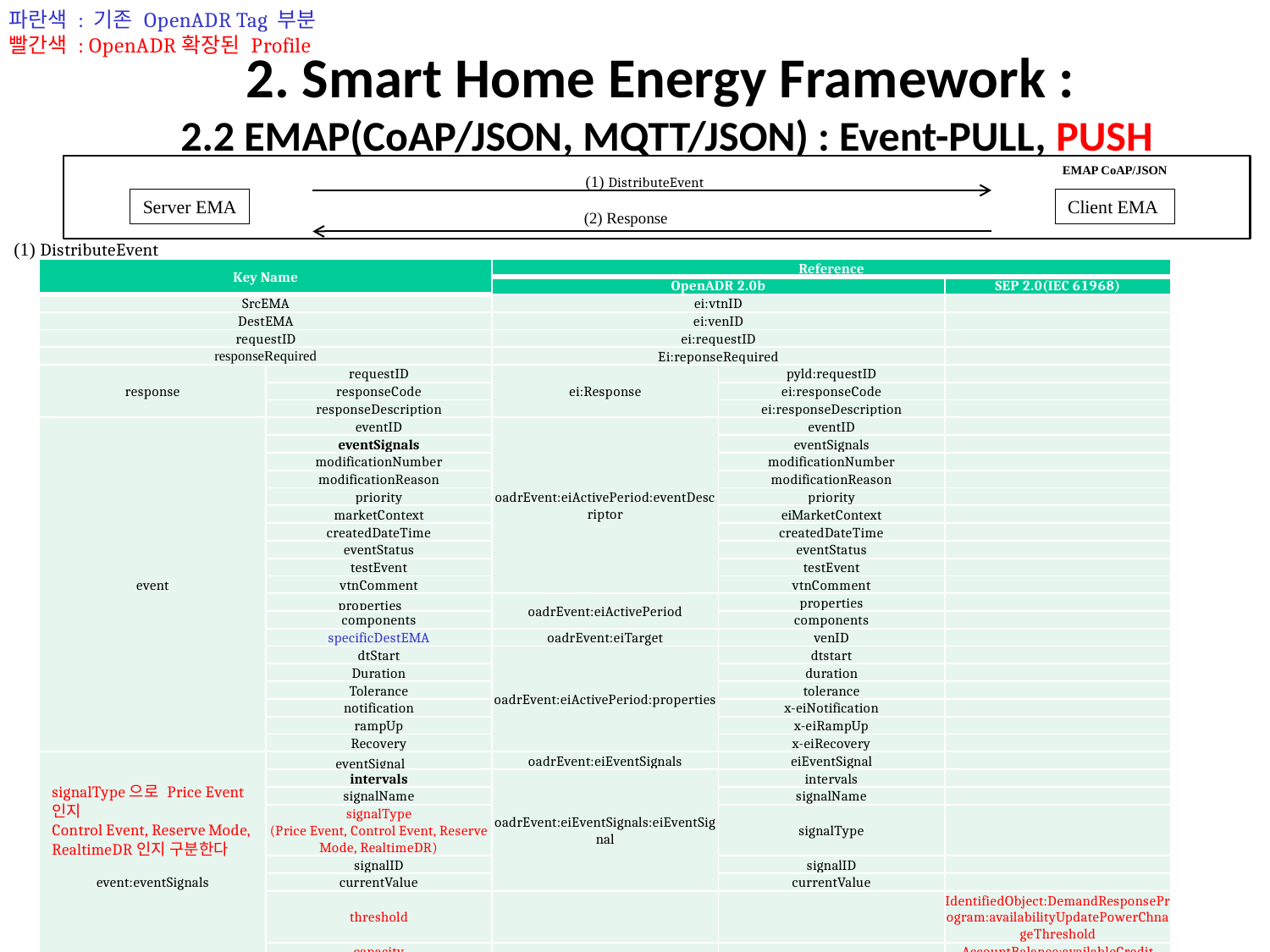

파란색 : 기존 OpenADR Tag 부분
빨간색 : OpenADR확장된 Profile
# 2. Smart Home Energy Framework : 2.2 EMAP(CoAP/JSON, MQTT/JSON) : Event-PULL, PUSH

EMAP CoAP/JSON
(1) DistributeEvent
Server EMA
Client EMA
(2) Response
(1) DistributeEvent
| Key Name |  | Reference |  |  |
| --- | --- | --- | --- | --- |
|  |  | OpenADR 2.0b |  | SEP 2.0(IEC 61968) |
| SrcEMA |  | ei:vtnID |  |  |
| DestEMA |  | ei:venID |  |  |
| requestID |  | ei:requestID |  |  |
| responseRequired |  | Ei:reponseRequired |  |  |
| response | requestID | ei:Response | pyld:requestID |  |
|  | responseCode |  | ei:responseCode |  |
|  | responseDescription |  | ei:responseDescription |  |
| event | eventID | oadrEvent:eiActivePeriod:eventDescriptor | eventID |  |
|  | eventSignals |  | eventSignals |  |
|  | modificationNumber |  | modificationNumber |  |
|  | modificationReason |  | modificationReason |  |
|  | priority |  | priority |  |
|  | marketContext |  | eiMarketContext |  |
|  | createdDateTime |  | createdDateTime |  |
|  | eventStatus |  | eventStatus |  |
|  | testEvent |  | testEvent |  |
|  | vtnComment |  | vtnComment |  |
|  | properties | oadrEvent:eiActivePeriod | properties |  |
|  | components |  | components |  |
|  | specificDestEMA | oadrEvent:eiTarget | venID |  |
|  | dtStart | oadrEvent:eiActivePeriod:properties | dtstart |  |
|  | Duration |  | duration |  |
|  | Tolerance |  | tolerance |  |
|  | notification |  | x-eiNotification |  |
|  | rampUp |  | x-eiRampUp |  |
|  | Recovery |  | x-eiRecovery |  |
| event:eventSignals | eventSignal | oadrEvent:eiEventSignals | eiEventSignal |  |
|  | intervals | oadrEvent:eiEventSignals:eiEventSignal | intervals |  |
|  | signalName |  | signalName |  |
|  | signalType (Price Event, Control Event, Reserve Mode, RealtimeDR) |  | signalType |  |
|  | signalID |  | signalID |  |
|  | currentValue |  | currentValue |  |
|  | threshold |  |  | IdentifiedObject:DemandResponseProgram:availabilityUpdatePowerChnageThreshold |
|  | capacity |  |  | AccountBalance:availableCredit |
|  | price |  |  | PriceResponseCgfObject |
|  | unit |  |  | CurrencyCodeObject |
| event:eventSignals:eventSignal:intervals | duration | oadrEvent:eiEventSignals:eiEventSignal:intervals:interval | duration |  |
|  | uid |  | uid |  |
|  | value |  | signalPayload |  |
| service |  | (Tag 이름으로 존재) |  |  |
| time |  |  |  | RandomizableEvent:creation Time |
signalType으로 Price Event인지
Control Event, Reserve Mode, RealtimeDR인지 구분한다
243